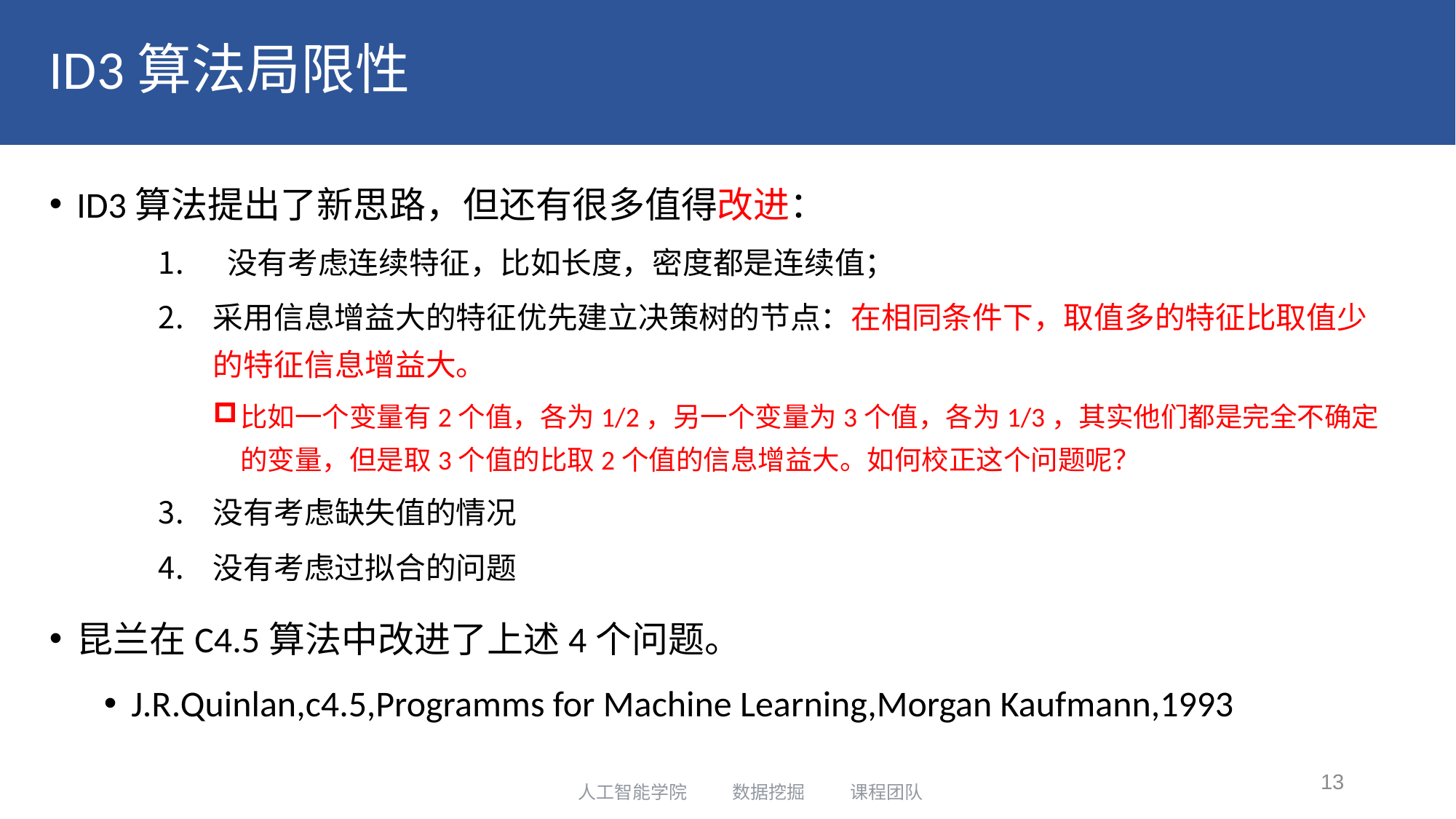

# ID3算法局限性
ID3算法提出了新思路，但还有很多值得改进：
 没有考虑连续特征，比如长度，密度都是连续值；
采用信息增益大的特征优先建立决策树的节点：在相同条件下，取值多的特征比取值少的特征信息增益大。
比如一个变量有2个值，各为1/2，另一个变量为3个值，各为1/3，其实他们都是完全不确定的变量，但是取3个值的比取2个值的信息增益大。如何校正这个问题呢？
没有考虑缺失值的情况
没有考虑过拟合的问题
昆兰在C4.5算法中改进了上述4个问题。
J.R.Quinlan,c4.5,Programms for Machine Learning,Morgan Kaufmann,1993

13
人工智能学院        数据挖掘        课程团队